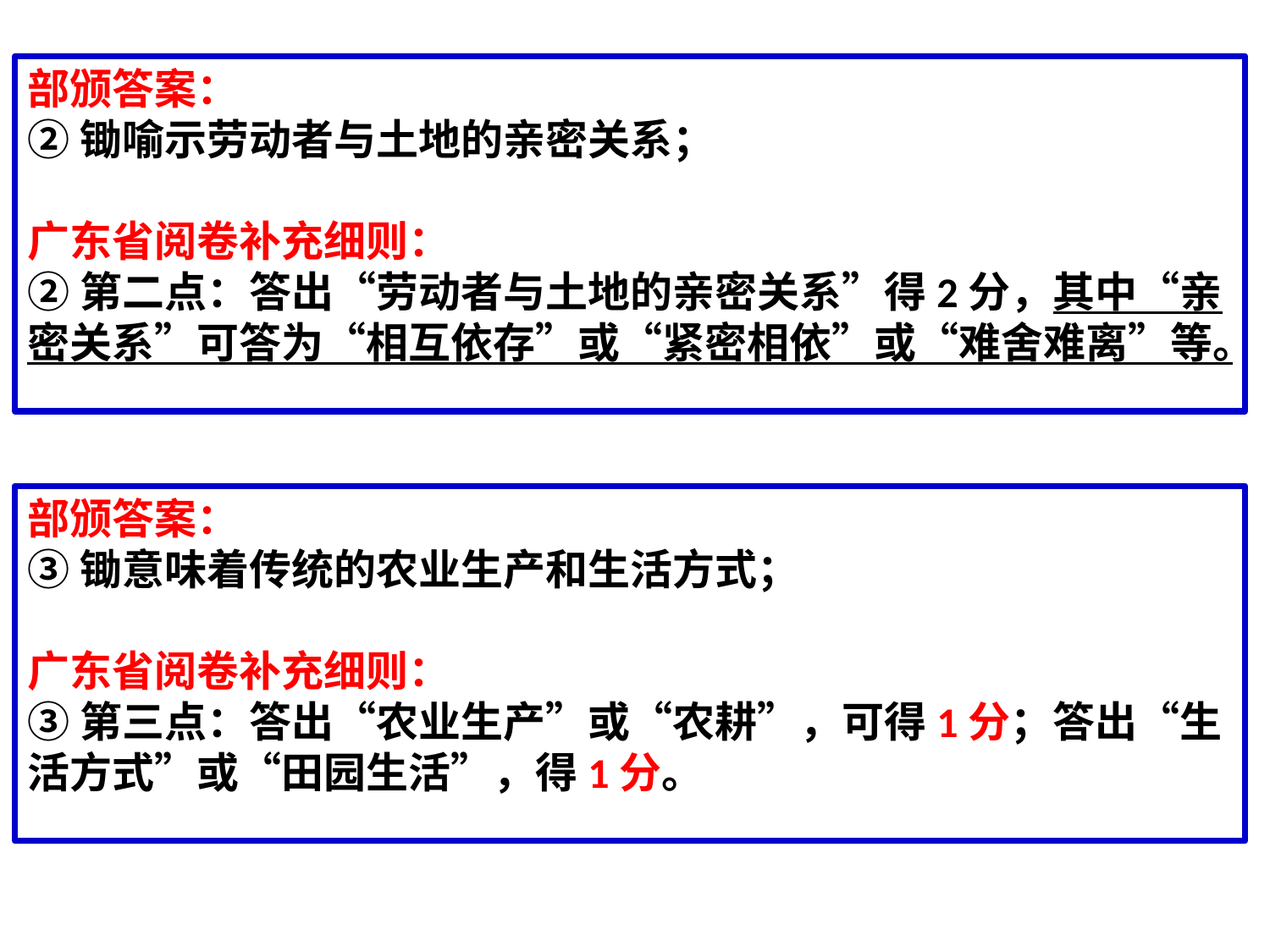

部颁答案：
②锄喻示劳动者与土地的亲密关系；

广东省阅卷补充细则：
②第二点：答出“劳动者与土地的亲密关系”得2分，其中“亲密关系”可答为“相互依存”或“紧密相依”或“难舍难离”等。

部颁答案：
③锄意味着传统的农业生产和生活方式；

广东省阅卷补充细则：
③第三点：答出“农业生产”或“农耕”，可得1分；答出“生活方式”或“田园生活”，得1分。